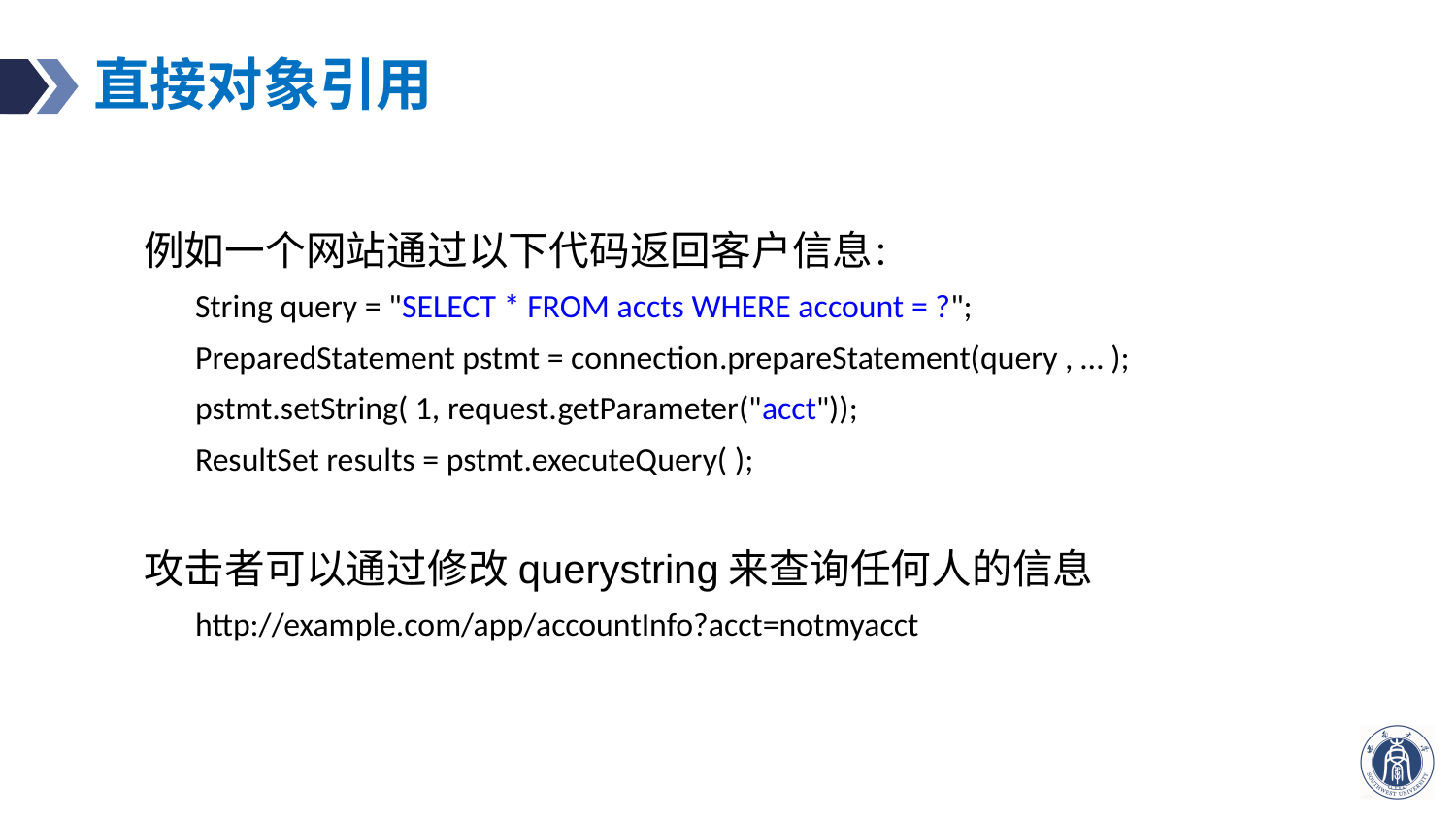

# 直接对象引用
例如一个网站通过以下代码返回客户信息：
String query = "SELECT * FROM accts WHERE account = ?";
PreparedStatement pstmt = connection.prepareStatement(query , … );
pstmt.setString( 1, request.getParameter("acct"));
ResultSet results = pstmt.executeQuery( );

攻击者可以通过修改querystring来查询任何人的信息
http://example.com/app/accountInfo?acct=notmyacct
96